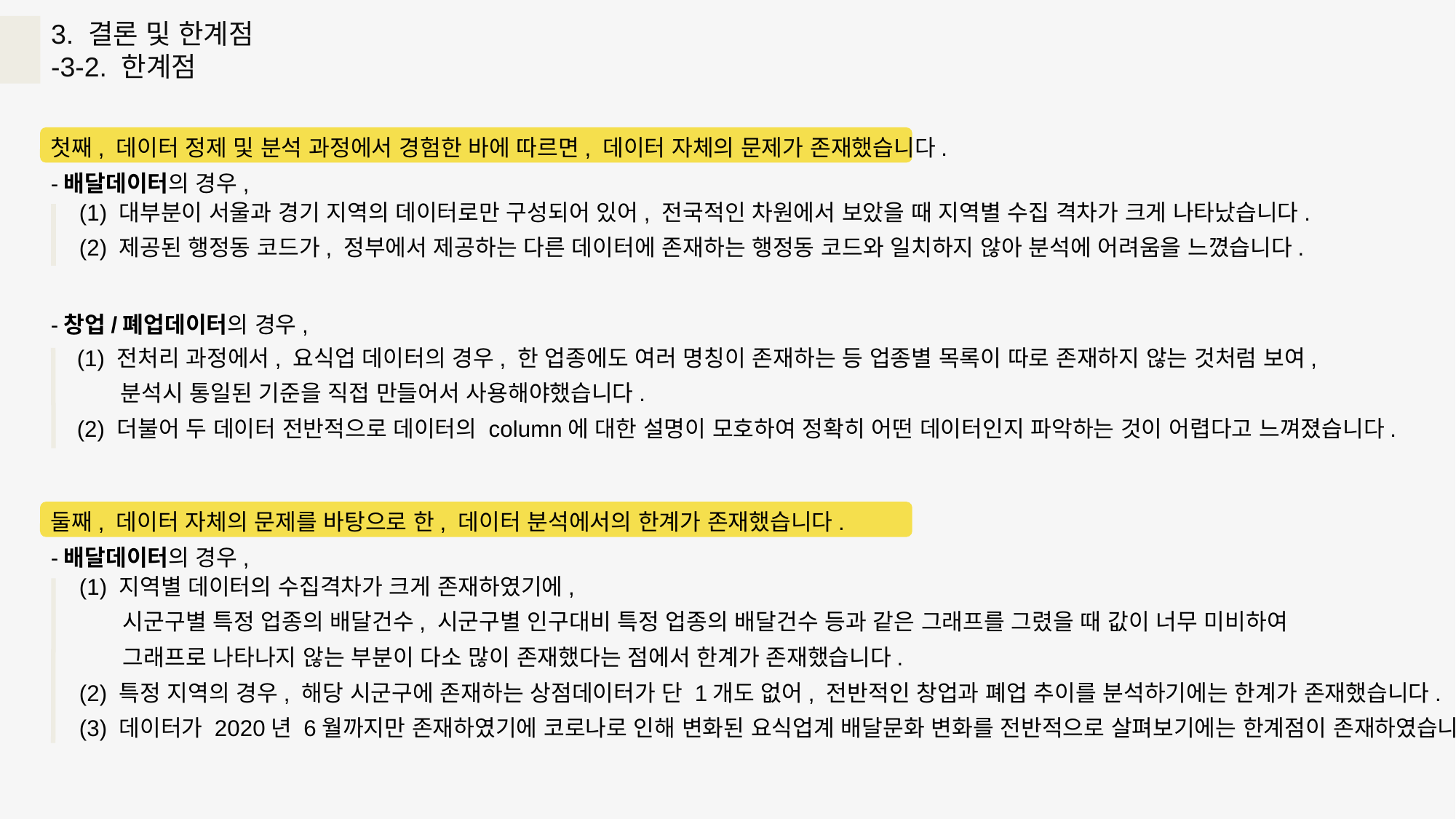

3. 결론 및 한계점
-3-2. 한계점

첫째, 데이터 정제 및 분석 과정에서 경험한 바에 따르면, 데이터 자체의 문제가 존재했습니다.
-배달데이터의 경우,

-창업/폐업데이터의 경우,

(1) 대부분이 서울과 경기 지역의 데이터로만 구성되어 있어, 전국적인 차원에서 보았을 때 지역별 수집 격차가 크게 나타났습니다.
(2) 제공된 행정동 코드가, 정부에서 제공하는 다른 데이터에 존재하는 행정동 코드와 일치하지 않아 분석에 어려움을 느꼈습니다.

(1) 전처리 과정에서, 요식업 데이터의 경우, 한 업종에도 여러 명칭이 존재하는 등 업종별 목록이 따로 존재하지 않는 것처럼 보여,
      분석시 통일된 기준을 직접 만들어서 사용해야했습니다.
(2) 더불어 두 데이터 전반적으로 데이터의 column에 대한 설명이 모호하여 정확히 어떤 데이터인지 파악하는 것이 어렵다고 느껴졌습니다.

둘째, 데이터 자체의 문제를 바탕으로 한, 데이터 분석에서의 한계가 존재했습니다.
-배달데이터의 경우,

(1) 지역별 데이터의 수집격차가 크게 존재하였기에,
      시군구별 특정 업종의 배달건수, 시군구별 인구대비 특정 업종의 배달건수 등과 같은 그래프를 그렸을 때 값이 너무 미비하여
      그래프로 나타나지 않는 부분이 다소 많이 존재했다는 점에서 한계가 존재했습니다.
(2) 특정 지역의 경우, 해당 시군구에 존재하는 상점데이터가 단 1개도 없어, 전반적인 창업과 폐업 추이를 분석하기에는 한계가 존재했습니다.
(3) 데이터가 2020년 6월까지만 존재하였기에 코로나로 인해 변화된 요식업계 배달문화 변화를 전반적으로 살펴보기에는 한계점이 존재하였습니다.